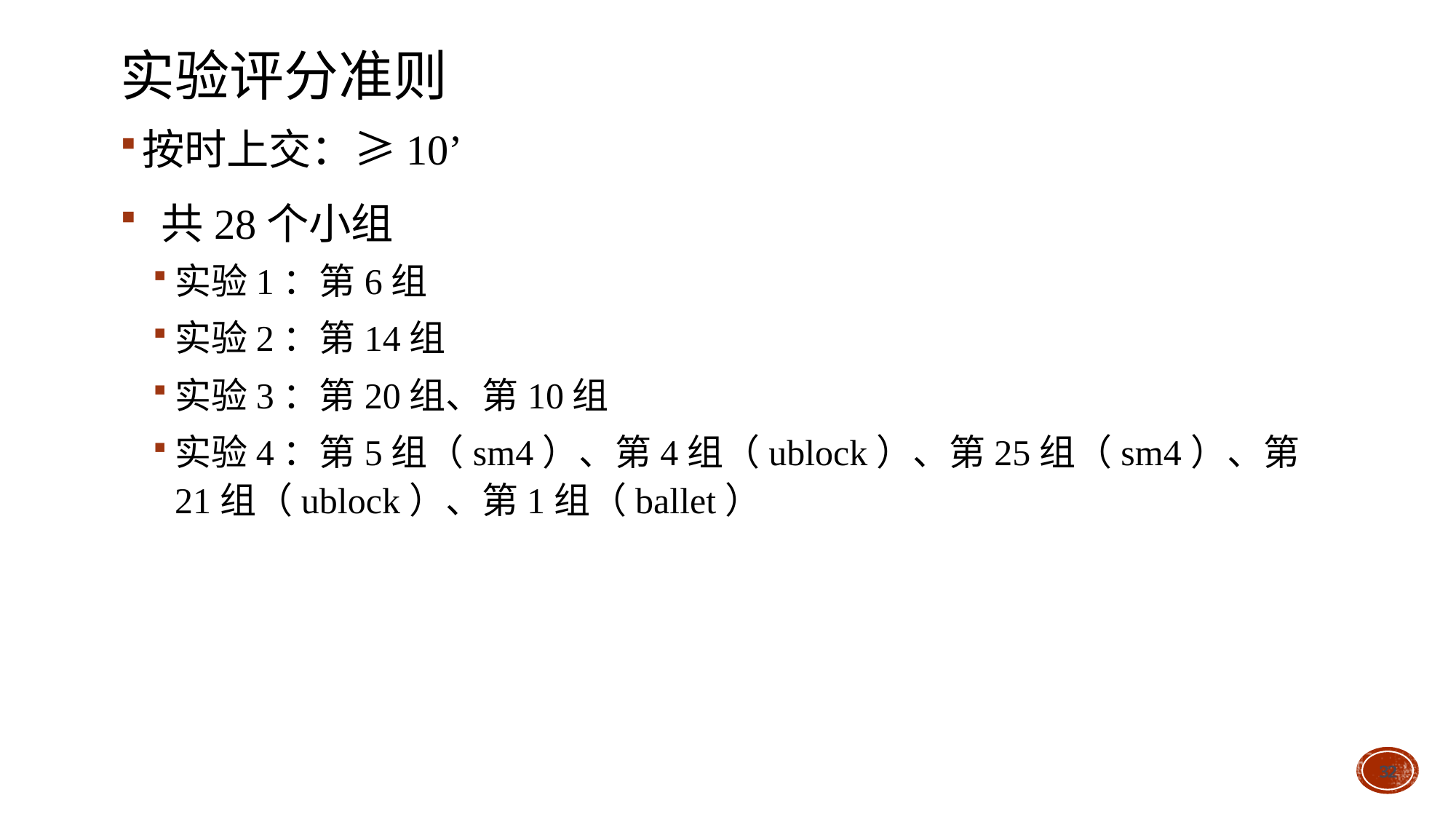

# 实验评分准则
按时上交：≥10’
 共28个小组
实验1：第6组
实验2：第14组
实验3：第20组、第10组
实验4：第5组（sm4）、第4组（ublock）、第25组（sm4）、第21组（ublock）、第1组（ballet）
32